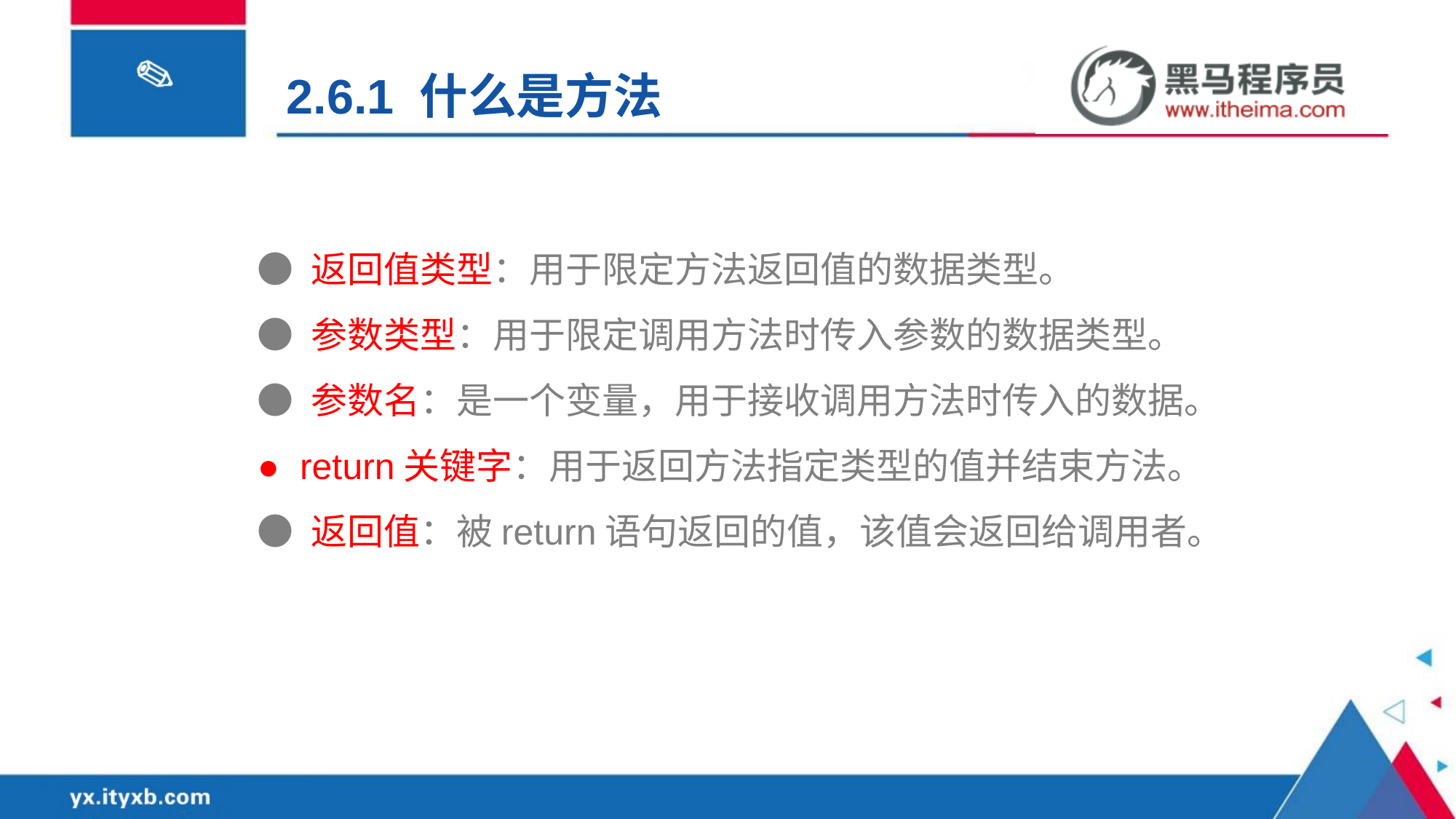

2.6.1 什么是方法

● 返回值类型：用于限定方法返回值的数据类型。
● 参数类型：用于限定调用方法时传入参数的数据类型。
● 参数名：是一个变量，用于接收调用方法时传入的数据。
●  return关键字：用于返回方法指定类型的值并结束方法。
● 返回值：被return语句返回的值，该值会返回给调用者。